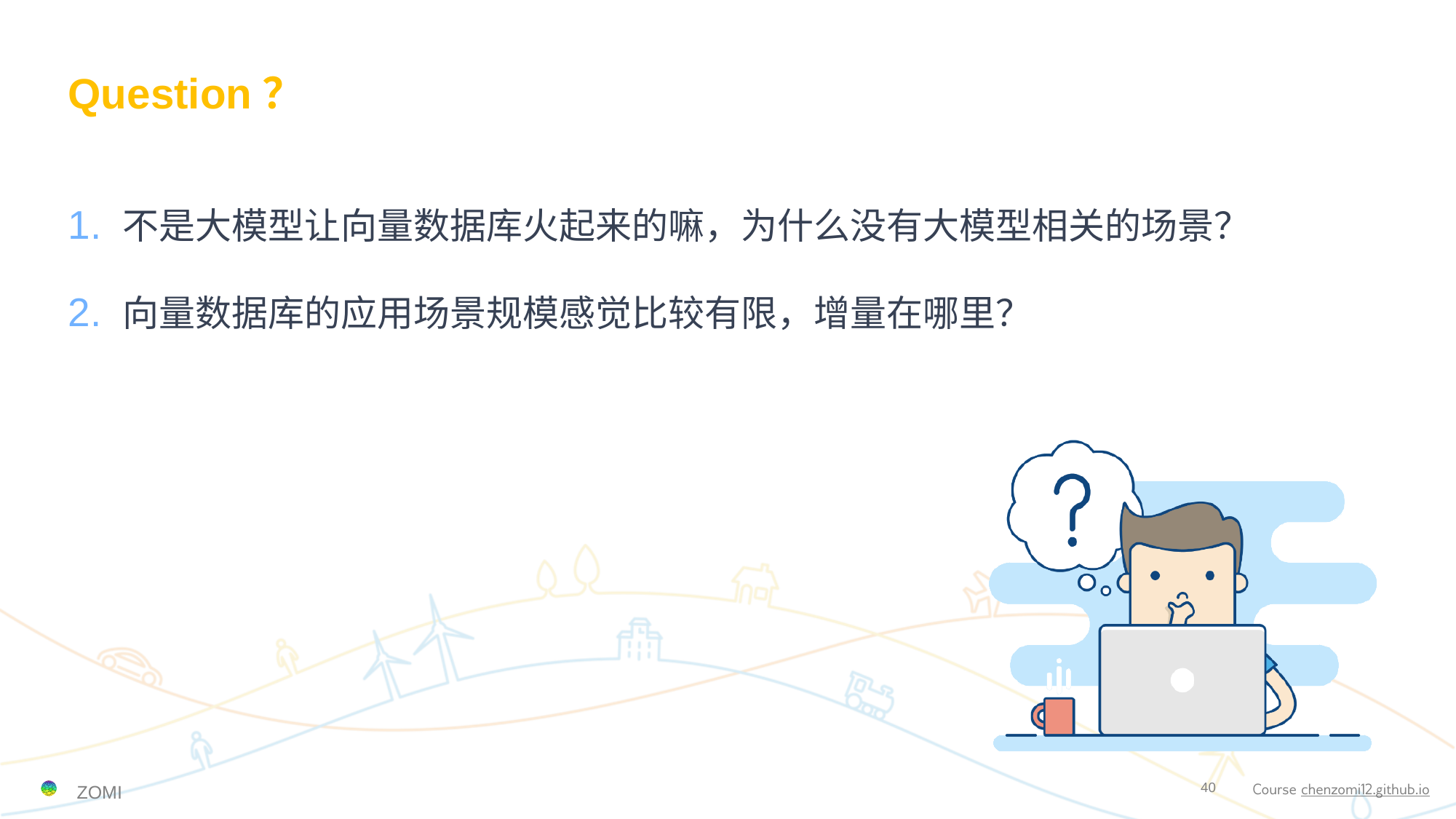

# Question？
不是大模型让向量数据库火起来的嘛，为什么没有大模型相关的场景？
向量数据库的应用场景规模感觉比较有限，增量在哪里？